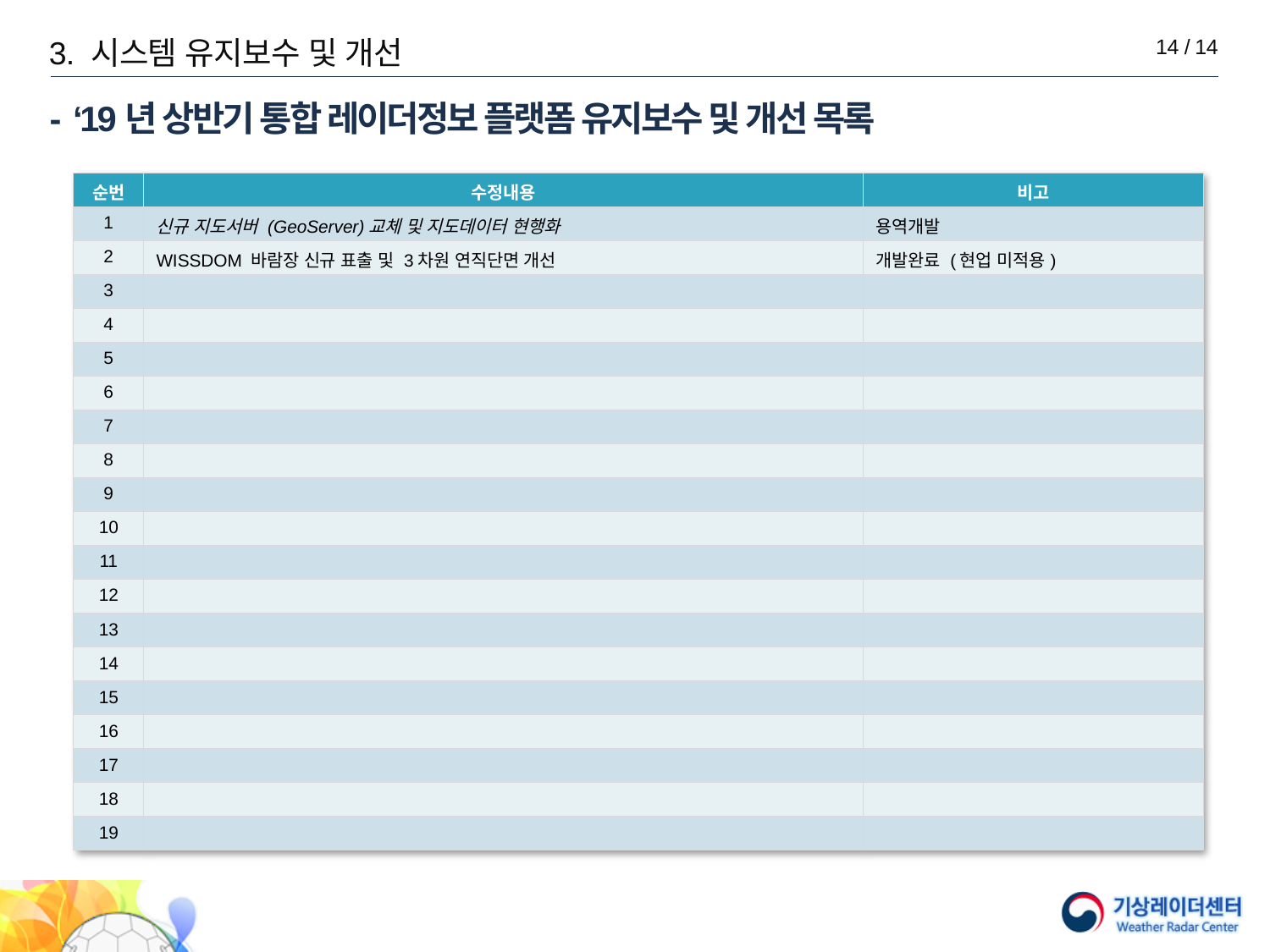

3. 시스템 유지보수 및 개선
14 / 14
# -  ‘19년 상반기 통합 레이더정보 플랫폼 유지보수 및 개선 목록
| 순번 | 수정내용 | 비고 |
| --- | --- | --- |
| 1 | 신규 지도서버 (GeoServer)교체 및 지도데이터 현행화 | 용역개발 |
| 2 | WISSDOM 바람장 신규 표출 및 3차원 연직단면 개선 | 개발완료 (현업 미적용) |
| 3 |  |  |
| 4 |  |  |
| 5 |  |  |
| 6 |  |  |
| 7 |  |  |
| 8 |  |  |
| 9 |  |  |
| 10 |  |  |
| 11 |  |  |
| 12 |  |  |
| 13 |  |  |
| 14 |  |  |
| 15 |  |  |
| 16 |  |  |
| 17 |  |  |
| 18 |  |  |
| 19 |  |  |